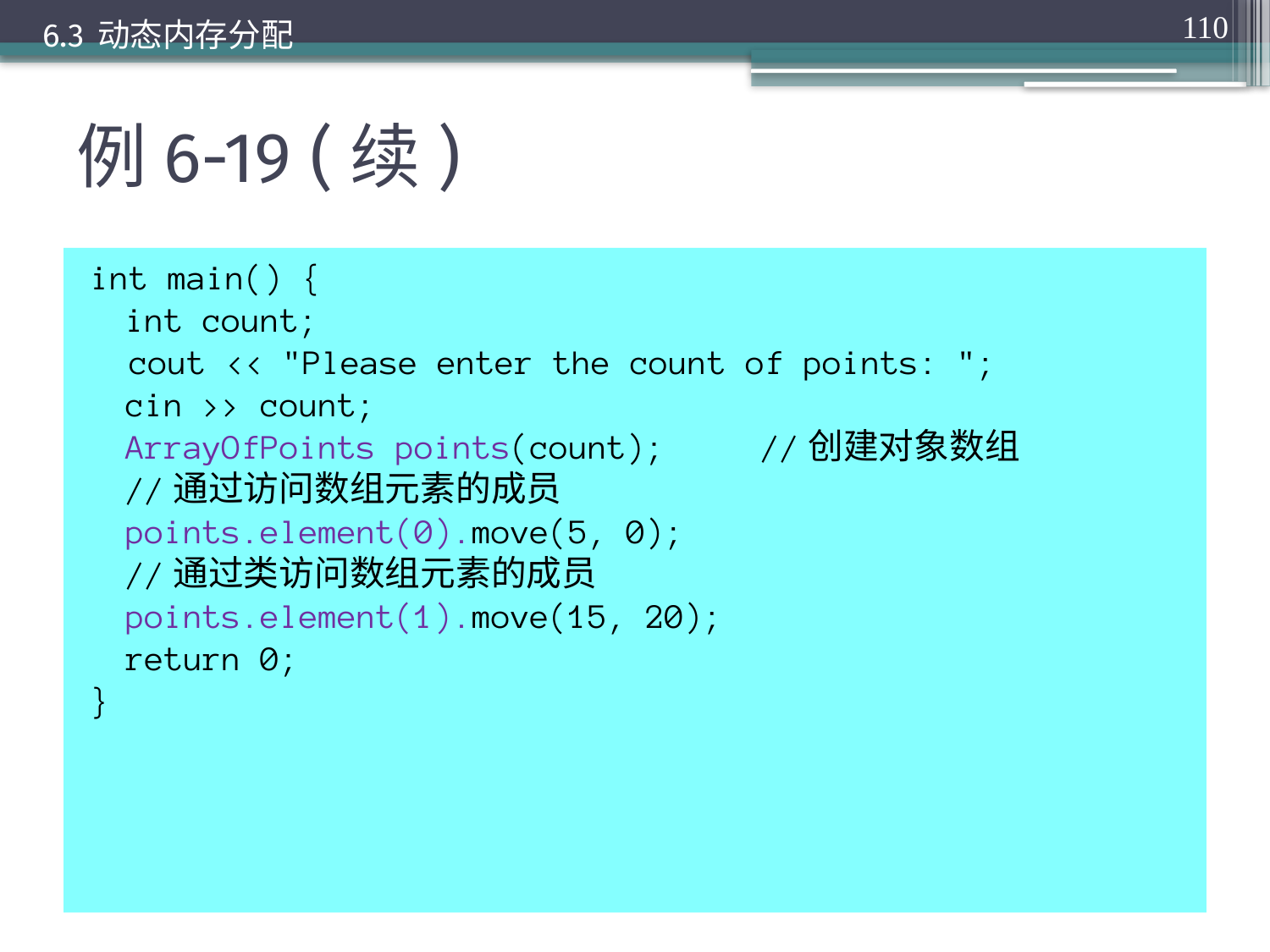

6.3 动态内存分配
110
# 例6-19 (续)
int main() {
	int count;
  cout << "Please enter the count of points: ";
	cin >> count;
	ArrayOfPoints points(count);	//创建对象数组
	//通过访问数组元素的成员
	points.element(0).move(5, 0);
	//通过类访问数组元素的成员
	points.element(1).move(15, 20);
	return 0;
}